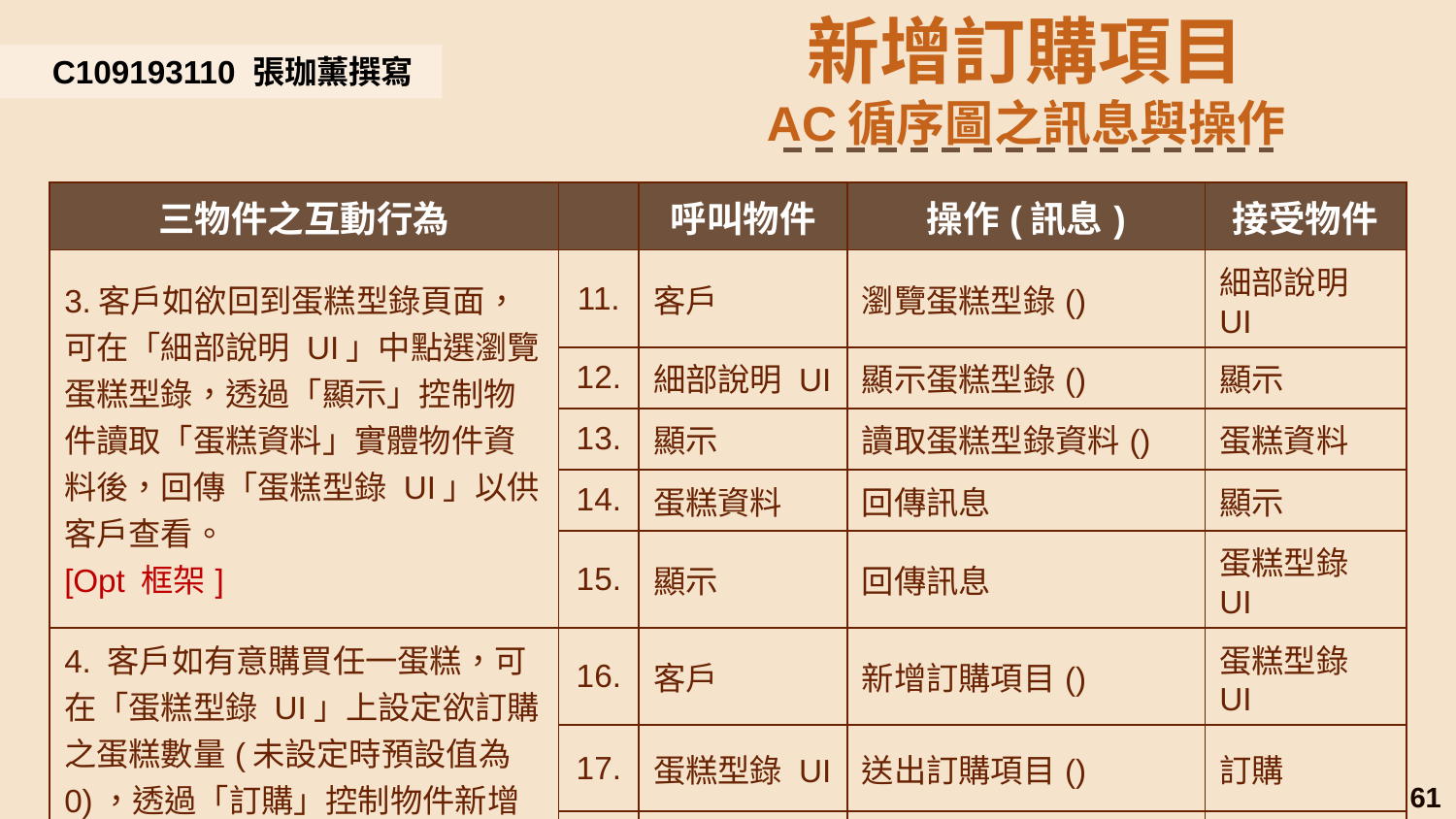

新增訂購項目
AC循序圖之訊息與操作

C109193110 張珈薰撰寫
| 三物件之互動行為 |  | 呼叫物件 | 操作(訊息) | 接受物件 |
| --- | --- | --- | --- | --- |
| 3.客戶如欲回到蛋糕型錄頁面，可在「細部說明 UI」中點選瀏覽蛋糕型錄，透過「顯示」控制物件讀取「蛋糕資料」實體物件資料後，回傳「蛋糕型錄 UI」以供客戶查看。 [Opt 框架] | 11. | 客戶 | 瀏覽蛋糕型錄() | 細部說明 UI |
|  | 12. | 細部說明 UI | 顯示蛋糕型錄() | 顯示 |
|  | 13. | 顯示 | 讀取蛋糕型錄資料() | 蛋糕資料 |
|  | 14. | 蛋糕資料 | 回傳訊息 | 顯示 |
|  | 15. | 顯示 | 回傳訊息 | 蛋糕型錄 UI |
| 4. 客戶如有意購買任一蛋糕，可在「蛋糕型錄 UI」上設定欲訂購之蛋糕數量(未設定時預設值為0)，透過「訂購」控制物件新增訂購項目至「購物車資料」實體物件。 | 16. | 客戶 | 新增訂購項目() | 蛋糕型錄 UI |
|  | 17. | 蛋糕型錄 UI | 送出訂購項目() | 訂購 |
|  | 18. | 訂購 | 寫入訂購項目() | 購物車資料 |
61